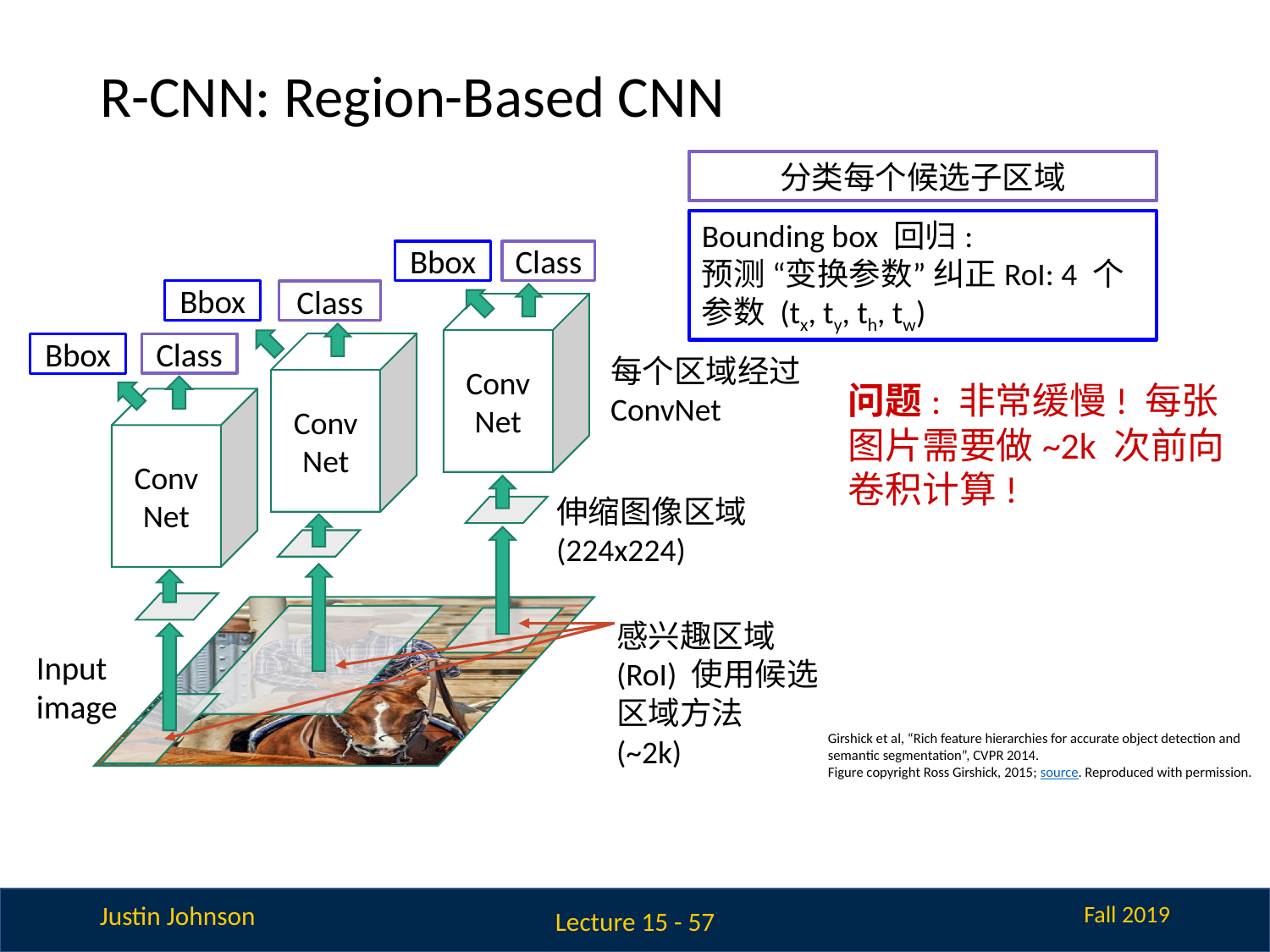

# R-CNN: Region-Based CNN
分类每个候选子区域
Bounding box 回归:
预测 “变换参数” 纠正RoI: 4 个参数 (tx, ty, th, tw)
Class
Class

ConvNet

ConvNet
Class
每个区域经过ConvNet

ConvNet

伸缩图像区域(224x224)

感兴趣区域 (RoI) 使用候选区域方法 (~2k)

Input image

Bbox
Bbox

Bbox
问题: 非常缓慢! 每张图片需要做~2k 次前向卷积计算!

Girshick et al, “Rich feature hierarchies for accurate object detection and semantic segmentation”, CVPR 2014.
Figure copyright Ross Girshick, 2015; source. Reproduced with permission.
Lecture 15 - 57